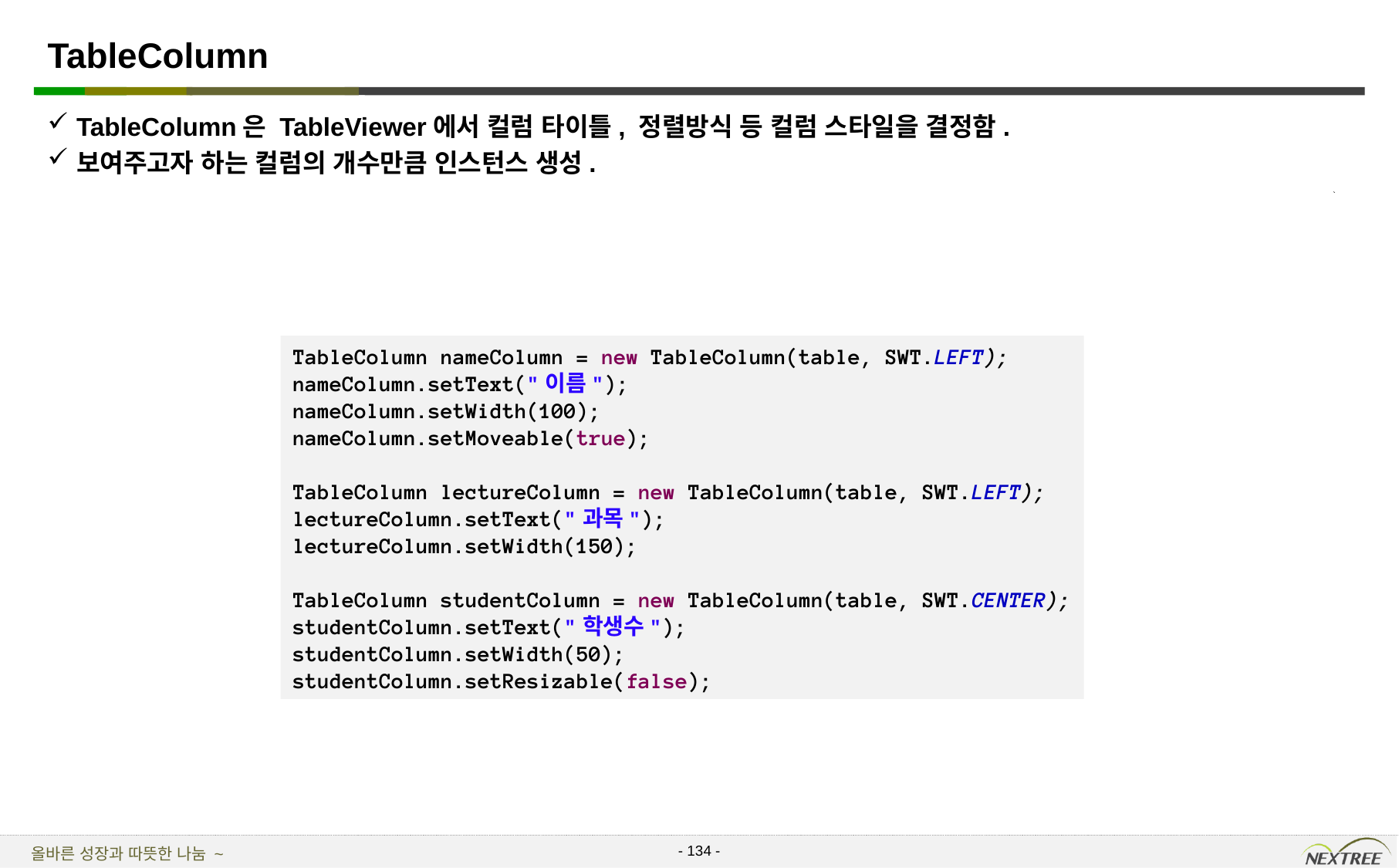

# TableColumn
TableColumn은 TableViewer에서 컬럼 타이틀, 정렬방식 등 컬럼 스타일을 결정함.
보여주고자 하는 컬럼의 개수만큼 인스턴스 생성.
TableColumn nameColumn = new TableColumn(table, SWT.LEFT);
nameColumn.setText("이름");
nameColumn.setWidth(100);
nameColumn.setMoveable(true);

TableColumn lectureColumn = new TableColumn(table, SWT.LEFT);
lectureColumn.setText("과목");
lectureColumn.setWidth(150);

TableColumn studentColumn = new TableColumn(table, SWT.CENTER);
studentColumn.setText("학생수");
studentColumn.setWidth(50);
studentColumn.setResizable(false);